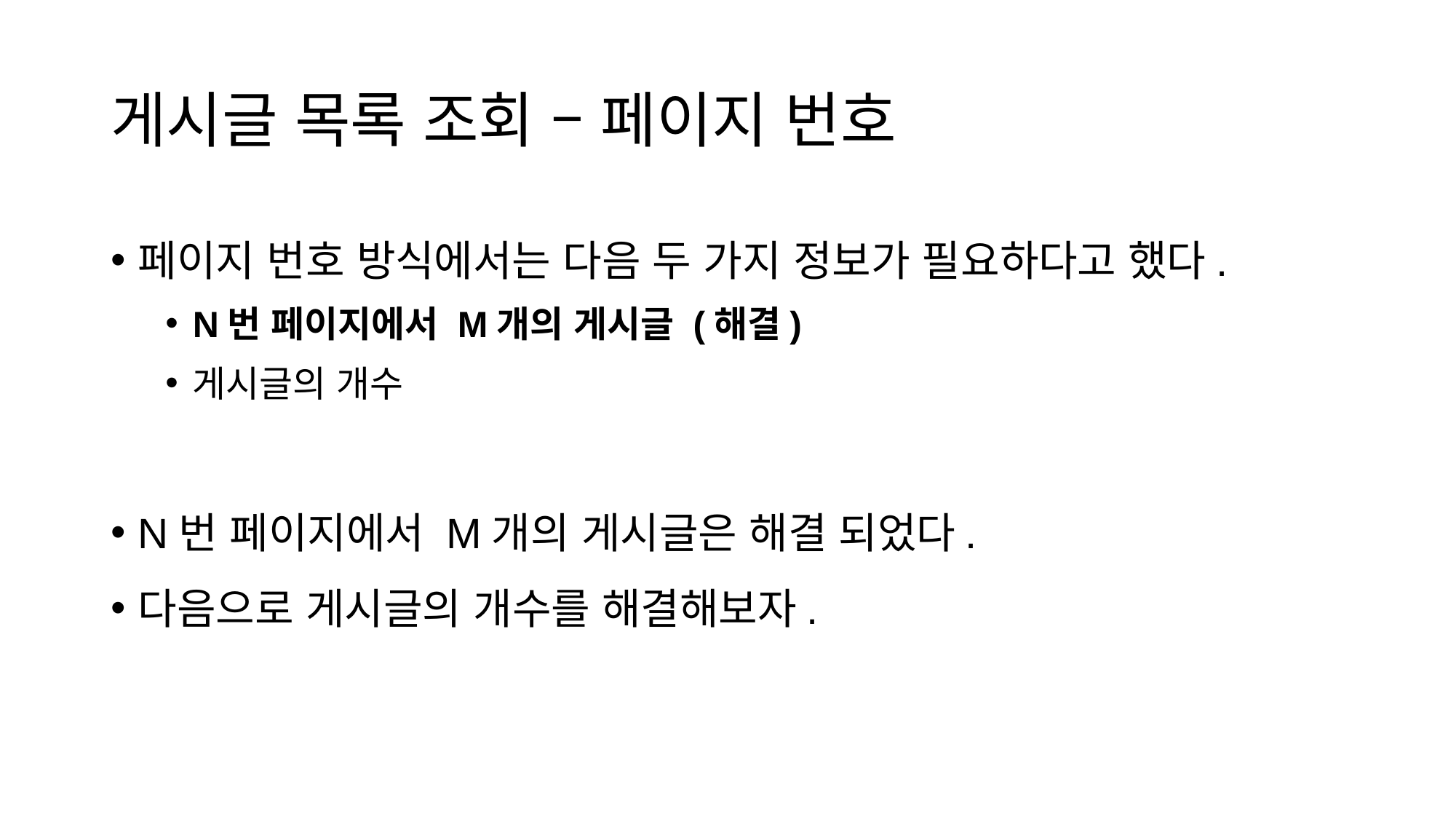

# 게시글 목록 조회 – 페이지 번호
페이지 번호 방식에서는 다음 두 가지 정보가 필요하다고 했다.
N번 페이지에서 M개의 게시글 (해결)
게시글의 개수

N번 페이지에서 M개의 게시글은 해결 되었다.
다음으로 게시글의 개수를 해결해보자.